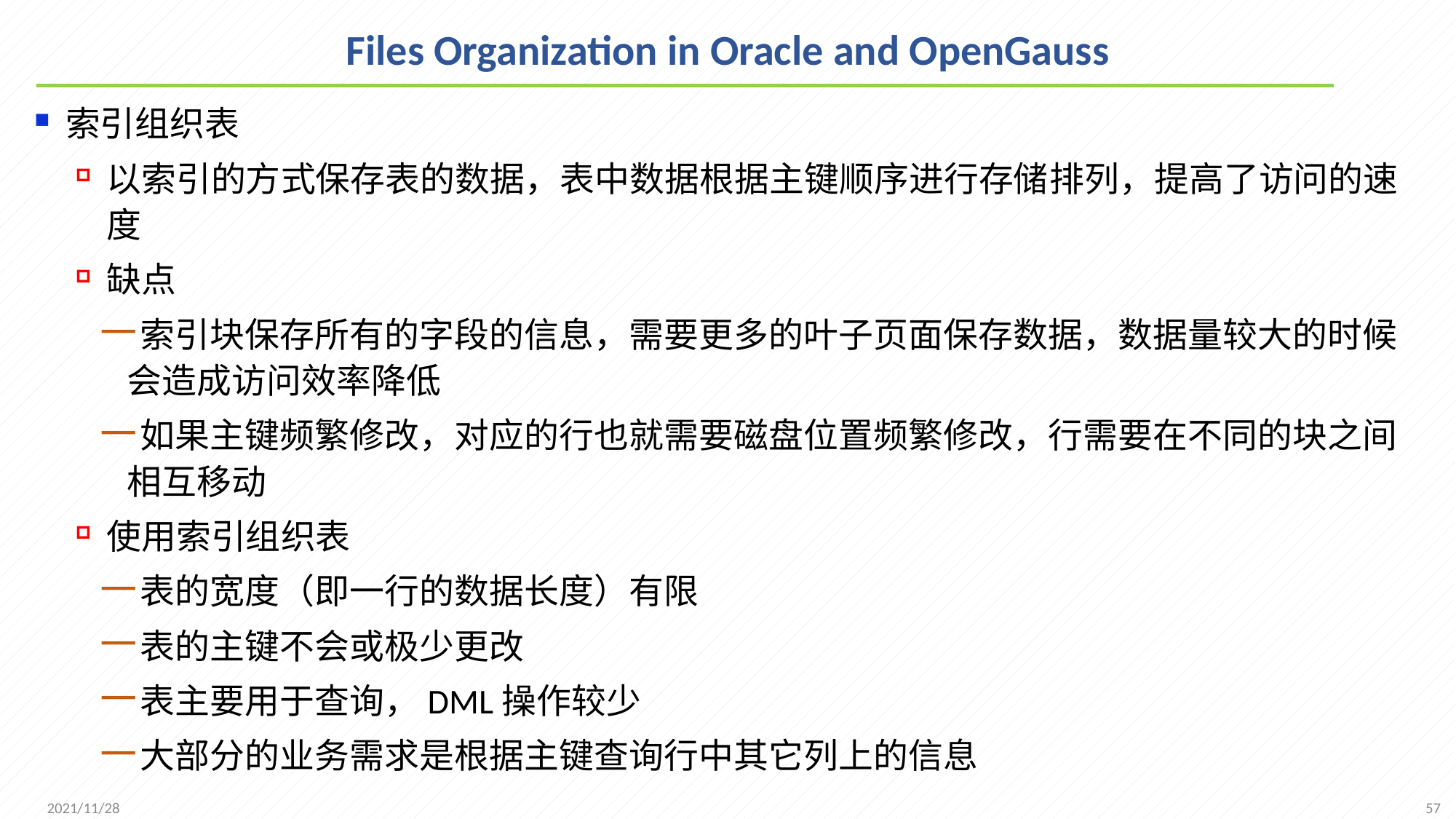

# Files Organization in Oracle and OpenGauss
索引组织表
以索引的方式保存表的数据，表中数据根据主键顺序进行存储排列，提高了访问的速度
缺点
索引块保存所有的字段的信息，需要更多的叶子页面保存数据，数据量较大的时候会造成访问效率降低
如果主键频繁修改，对应的行也就需要磁盘位置频繁修改，行需要在不同的块之间相互移动
使用索引组织表
表的宽度（即一行的数据长度）有限
表的主键不会或极少更改
表主要用于查询，DML操作较少
大部分的业务需求是根据主键查询行中其它列上的信息

57
2021/11/28